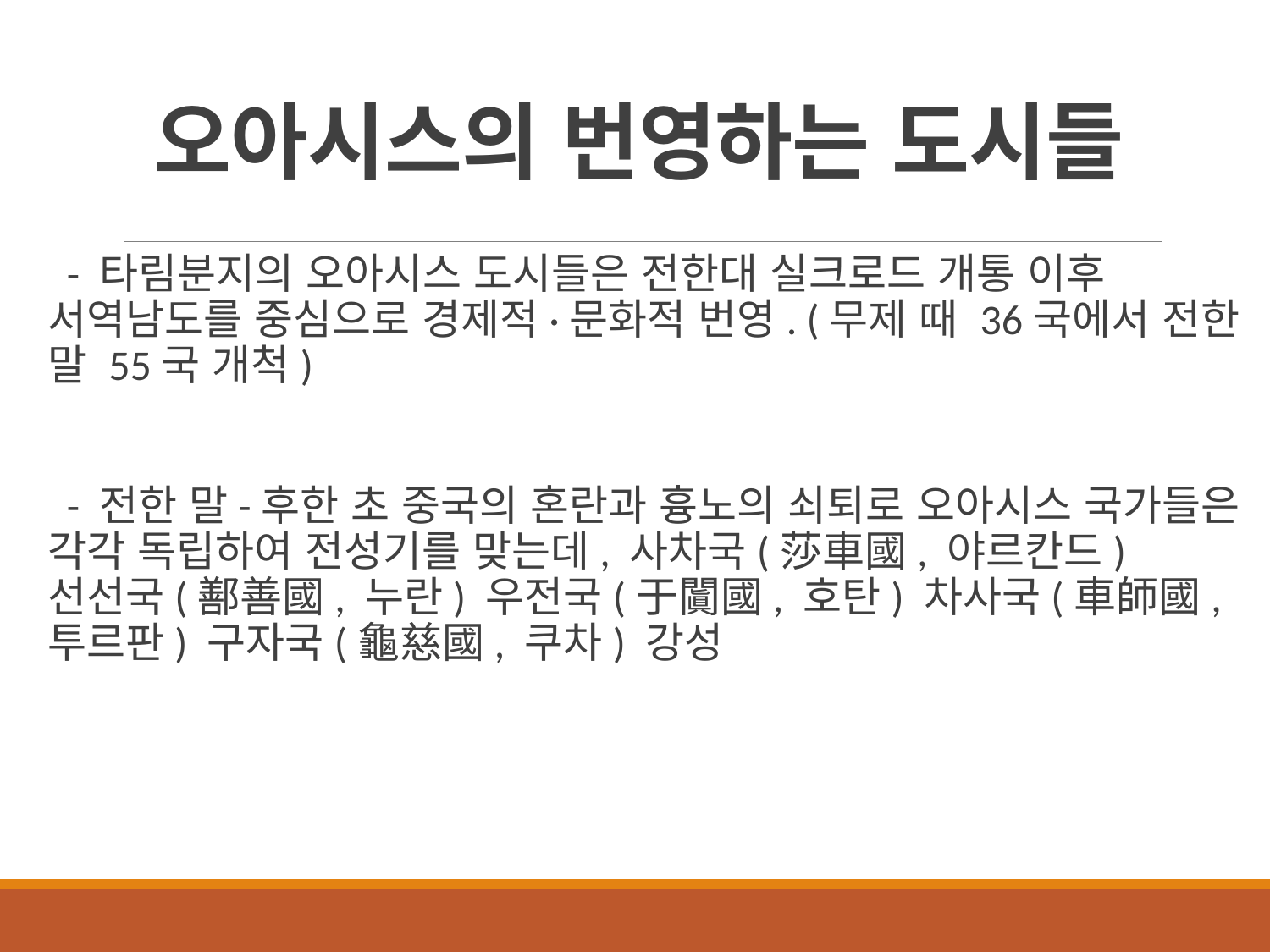

# 오아시스의 번영하는 도시들
  - 타림분지의 오아시스 도시들은 전한대 실크로드 개통 이후 서역남도를 중심으로 경제적·문화적 번영. (무제 때 36국에서 전한 말 55국 개척)

  - 전한 말-후한 초 중국의 혼란과 흉노의 쇠퇴로 오아시스 국가들은 각각 독립하여 전성기를 맞는데, 사차국(莎車國, 야르칸드) 선선국(鄯善國, 누란) 우전국(于闐國, 호탄) 차사국(車師國, 투르판) 구자국(龜慈國, 쿠차) 강성